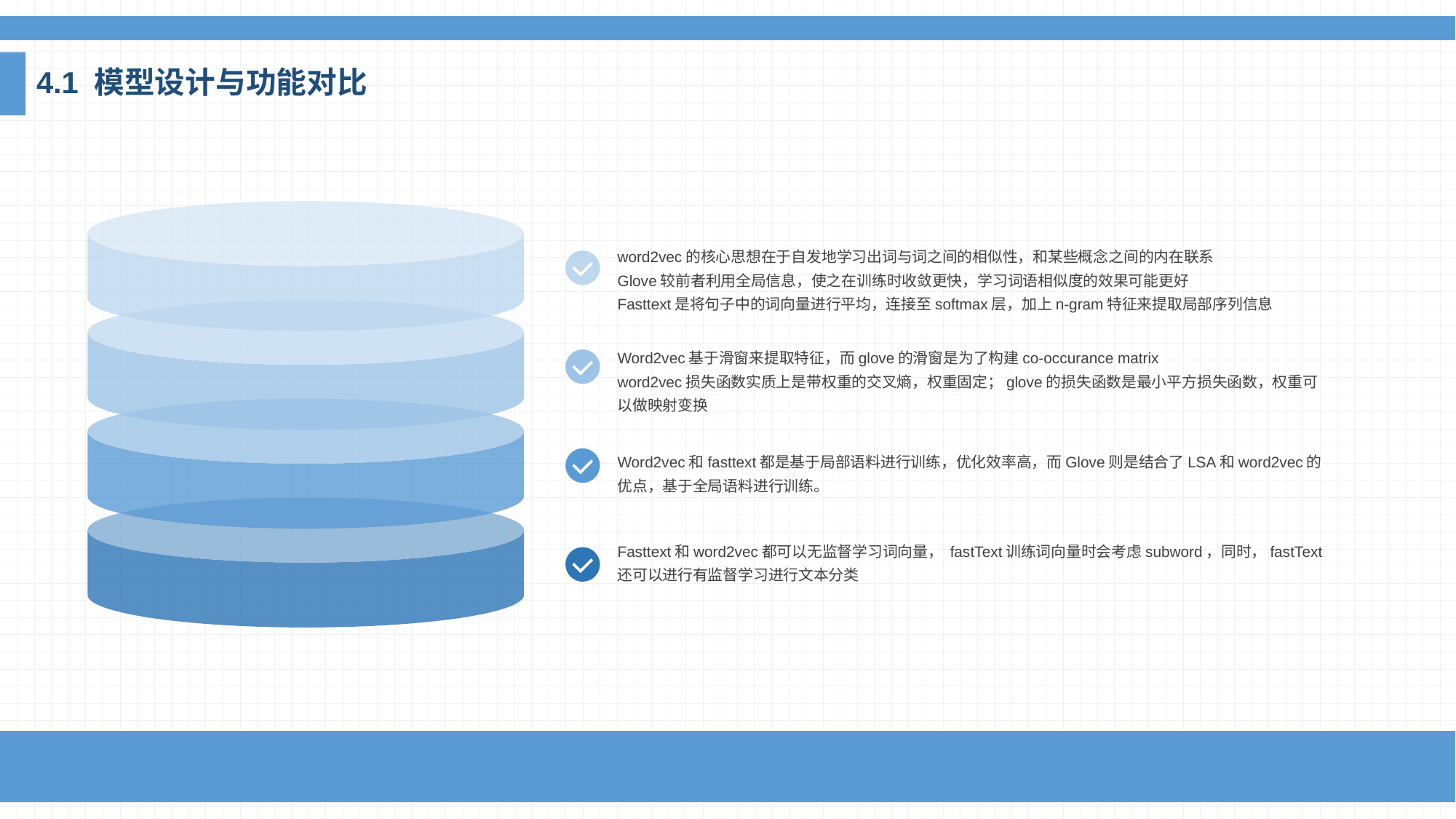

4.1 模型设计与功能对比

word2vec的核心思想在于自发地学习出词与词之间的相似性，和某些概念之间的内在联系
Glove较前者利用全局信息，使之在训练时收敛更快，学习词语相似度的效果可能更好
Fasttext是将句子中的词向量进行平均，连接至softmax层，加上n-gram特征来提取局部序列信息

Word2vec基于滑窗来提取特征，而glove的滑窗是为了构建co-occurance matrix
word2vec损失函数实质上是带权重的交叉熵，权重固定；glove的损失函数是最小平方损失函数，权重可以做映射变换

Word2vec和fasttext都是基于局部语料进行训练，优化效率高，而Glove则是结合了LSA和word2vec的优点，基于全局语料进行训练。

Fasttext和word2vec都可以无监督学习词向量， fastText训练词向量时会考虑subword，同时，fastText还可以进行有监督学习进行文本分类